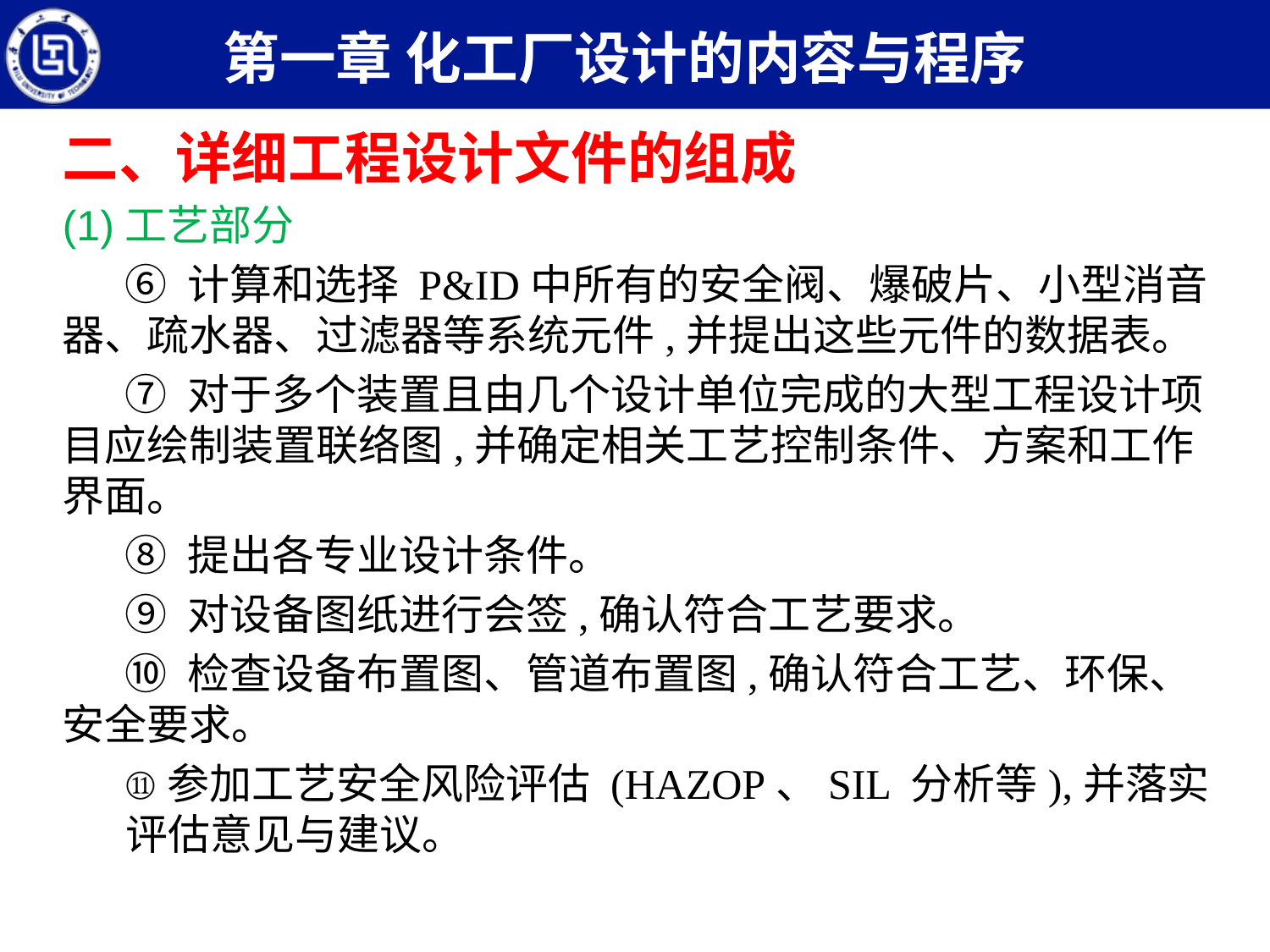

第一章 化工厂设计的内容与程序
二、详细工程设计文件的组成
(1)工艺部分
⑥ 计算和选择 P&ID中所有的安全阀、爆破片、小型消音器、疏水器、过滤器等系统元件,并提出这些元件的数据表。
⑦ 对于多个装置且由几个设计单位完成的大型工程设计项目应绘制装置联络图,并确定相关工艺控制条件、方案和工作界面。
⑧ 提出各专业设计条件。
⑨ 对设备图纸进行会签,确认符合工艺要求。
⑩ 检查设备布置图、管道布置图,确认符合工艺、环保、安全要求。
参加工艺安全风险评估 (HAZOP、SIL 分析等),并落实评估意见与建议。